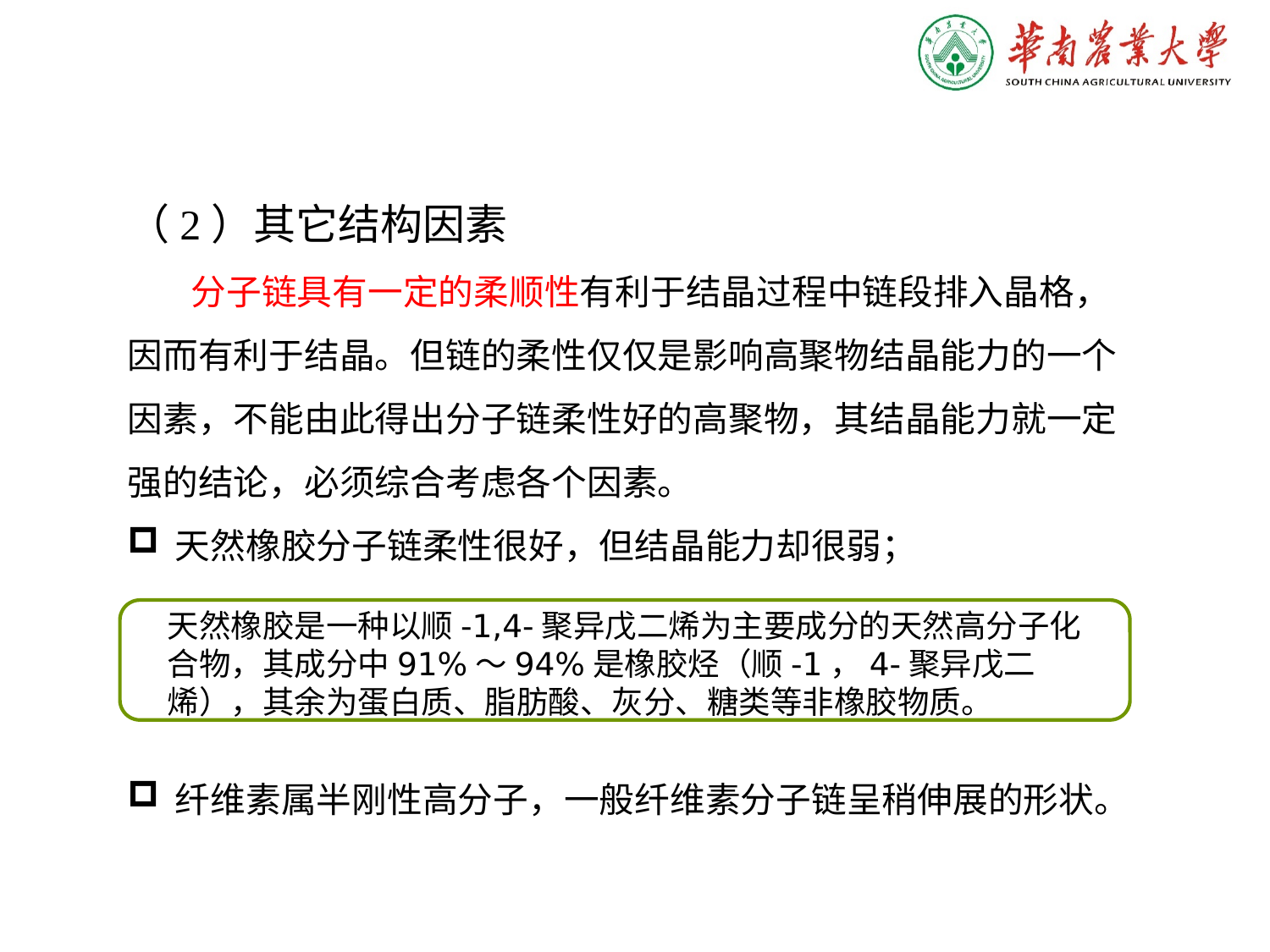

（2）其它结构因素
分子链具有一定的柔顺性有利于结晶过程中链段排入晶格，因而有利于结晶。但链的柔性仅仅是影响高聚物结晶能力的一个因素，不能由此得出分子链柔性好的高聚物，其结晶能力就一定强的结论，必须综合考虑各个因素。
天然橡胶分子链柔性很好，但结晶能力却很弱；

纤维素属半刚性高分子，一般纤维素分子链呈稍伸展的形状。

天然橡胶是一种以顺-1,4-聚异戊二烯为主要成分的天然高分子化合物，其成分中91%～94%是橡胶烃（顺-1，4-聚异戊二烯），其余为蛋白质、脂肪酸、灰分、糖类等非橡胶物质。